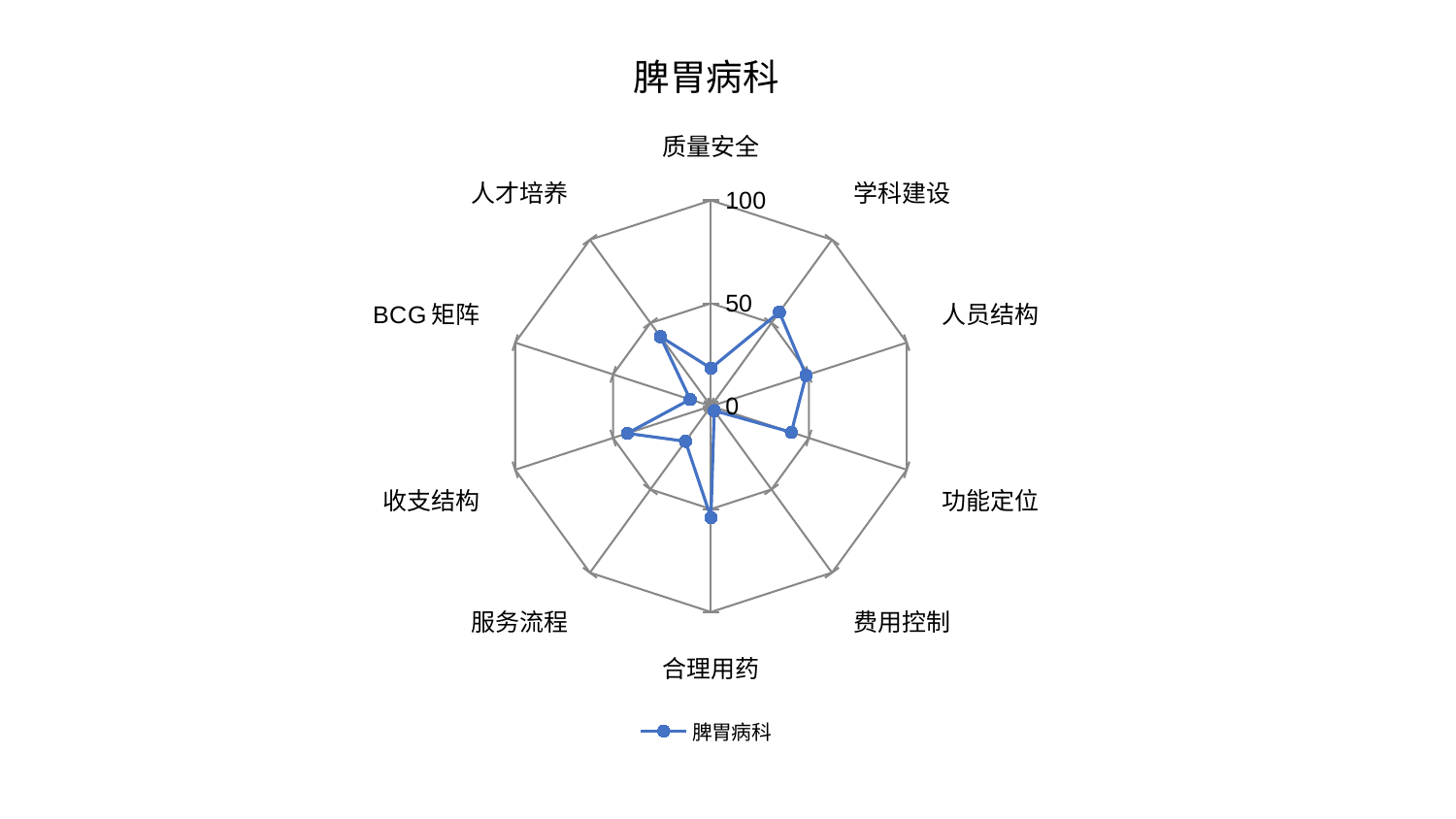

### Chart: 脾胃病科

| Category | 脾胃病科 |
|---|---|
| 质量安全 | 18.443710396360512 |
| 学科建设 | 56.53057405099541 |
| 人员结构 | 48.583703102736855 |
| 功能定位 | 41.05987016040862 |
| 费用控制 | 2.7074467288156407 |
| 合理用药 | 54.190365686573855 |
| 服务流程 | 21.111617903397274 |
| 收支结构 | 42.715152610209856 |
| BCG矩阵 | 10.648252202663619 |
| 人才培养 | 41.77777711140221 |
134